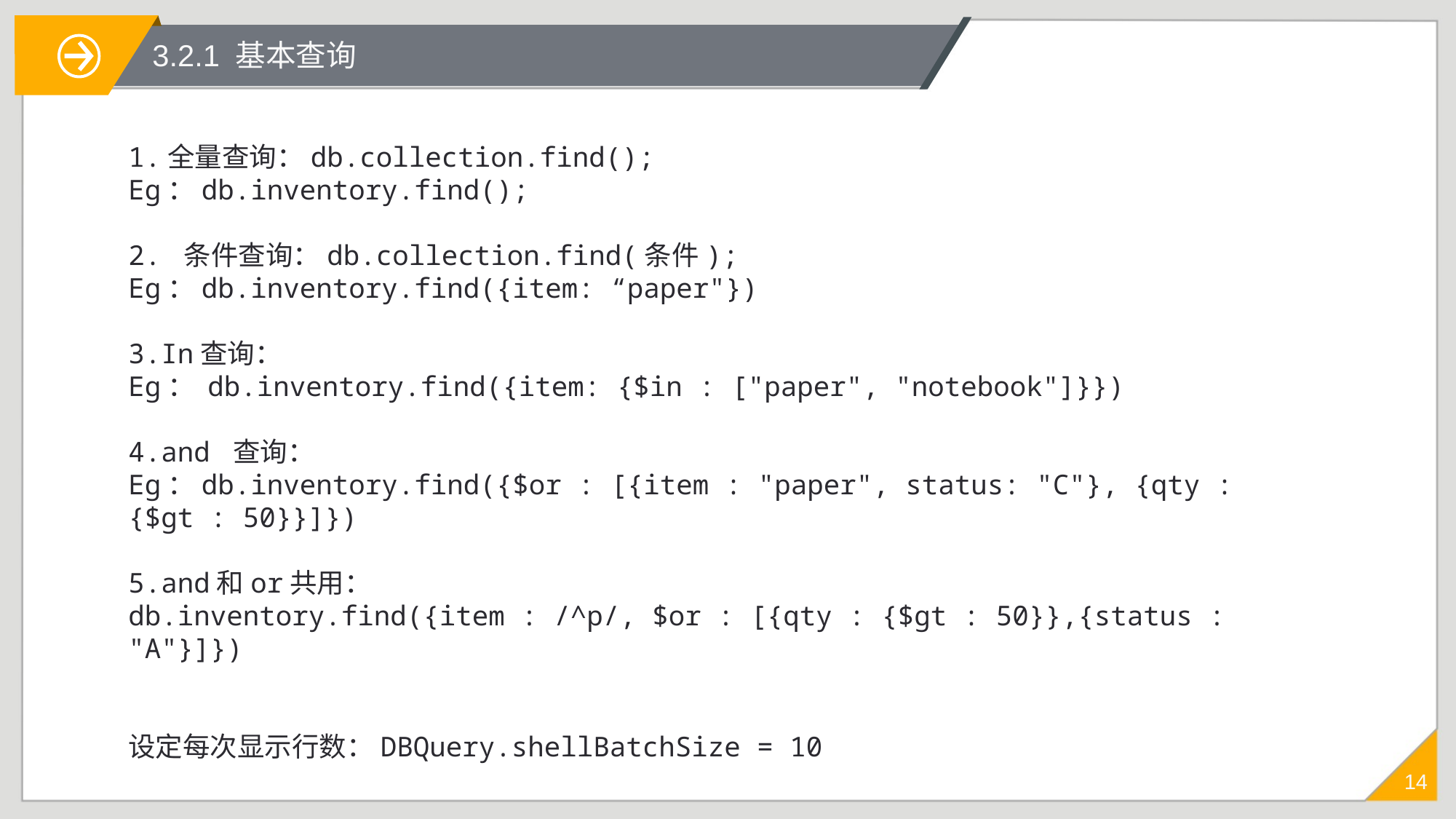

3.2.1 基本查询

1.全量查询：db.collection.find();
Eg：db.inventory.find();

2. 条件查询：db.collection.find(条件);
Eg：db.inventory.find({item: “paper"})

3.In查询：
Eg： db.inventory.find({item: {$in : ["paper", "notebook"]}})

4.and 查询：
Eg：db.inventory.find({$or : [{item : "paper", status: "C"}, {qty : {$gt : 50}}]})

5.and和or共用：
db.inventory.find({item : /^p/, $or : [{qty : {$gt : 50}},{status : "A"}]})

设定每次显示行数：DBQuery.shellBatchSize = 10